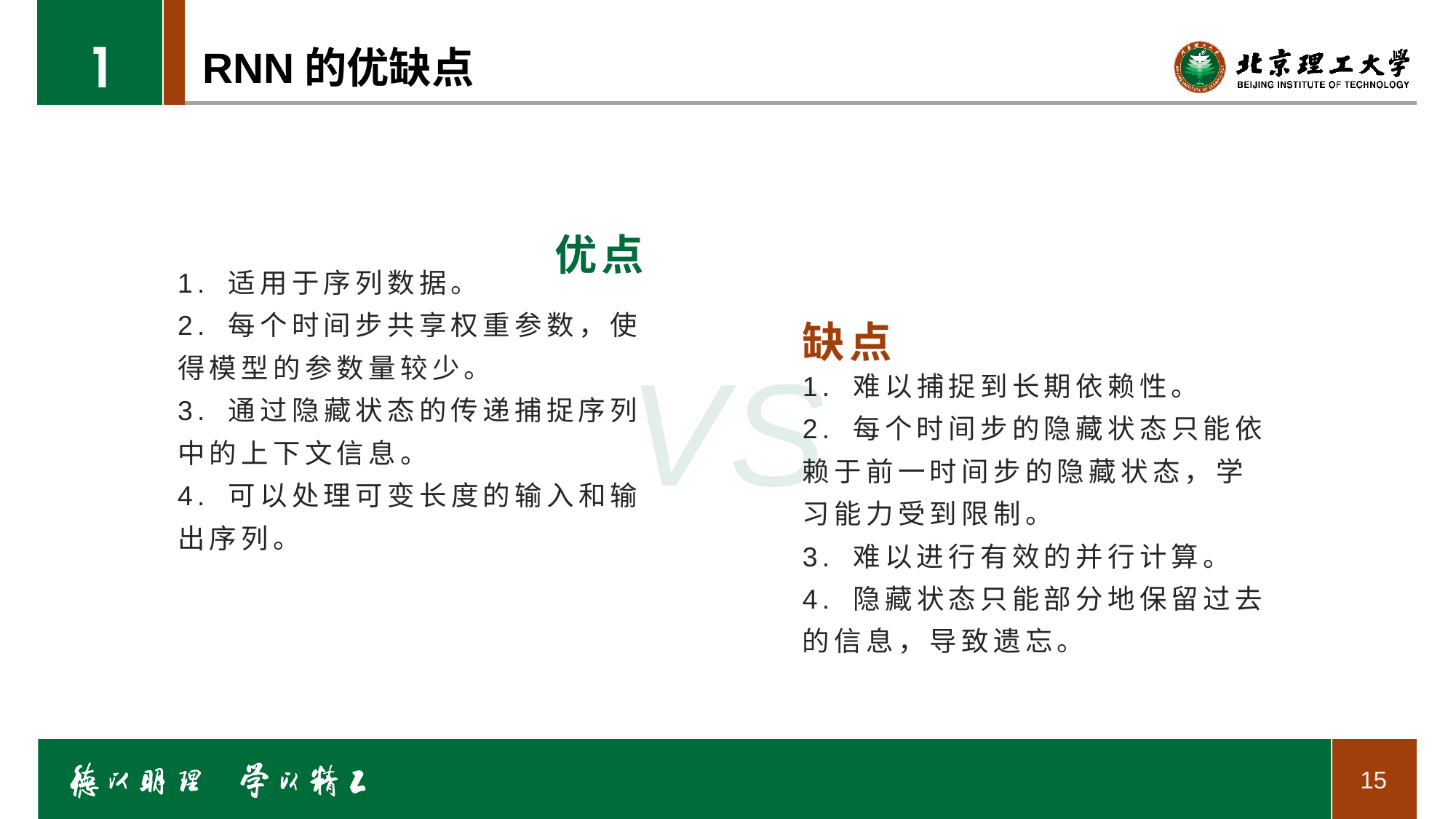

1
# RNN的优缺点

优点
1. 适用于序列数据。
2. 每个时间步共享权重参数，使得模型的参数量较少。
3. 通过隐藏状态的传递捕捉序列中的上下文信息。
4. 可以处理可变长度的输入和输出序列。

缺点
VS
1. 难以捕捉到长期依赖性。
2. 每个时间步的隐藏状态只能依赖于前一时间步的隐藏状态，学习能力受到限制。
3. 难以进行有效的并行计算。
4. 隐藏状态只能部分地保留过去的信息，导致遗忘。